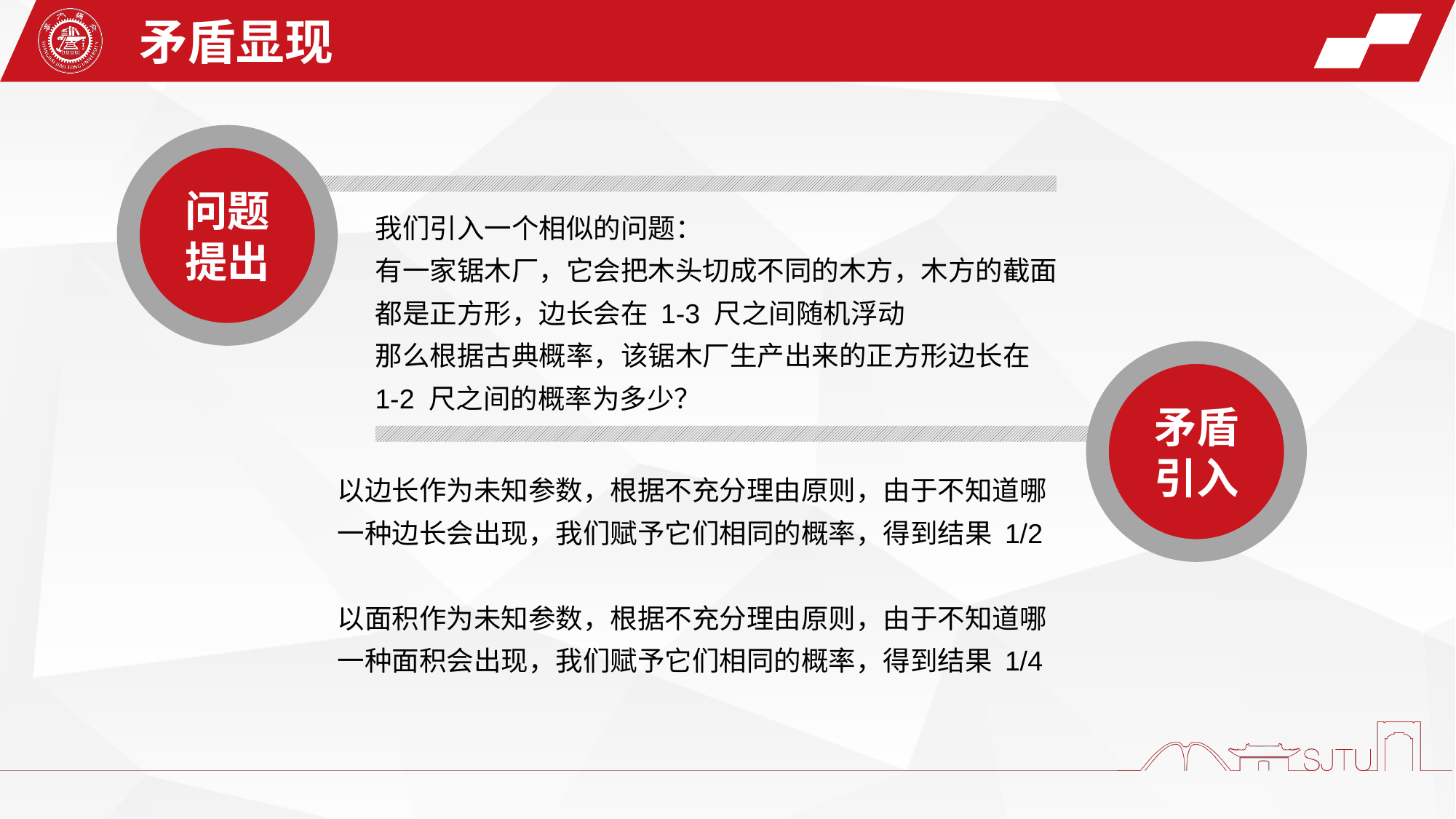

矛盾显现
问题提出

我们引入一个相似的问题：
有一家锯木厂，它会把木头切成不同的木方，木方的截面都是正方形，边长会在 1-3 尺之间随机浮动
那么根据古典概率，该锯木厂生产出来的正方形边长在 1-2 尺之间的概率为多少？
矛盾引入

以边长作为未知参数，根据不充分理由原则，由于不知道哪一种边长会出现，我们赋予它们相同的概率，得到结果 1/2

以面积作为未知参数，根据不充分理由原则，由于不知道哪一种面积会出现，我们赋予它们相同的概率，得到结果 1/4